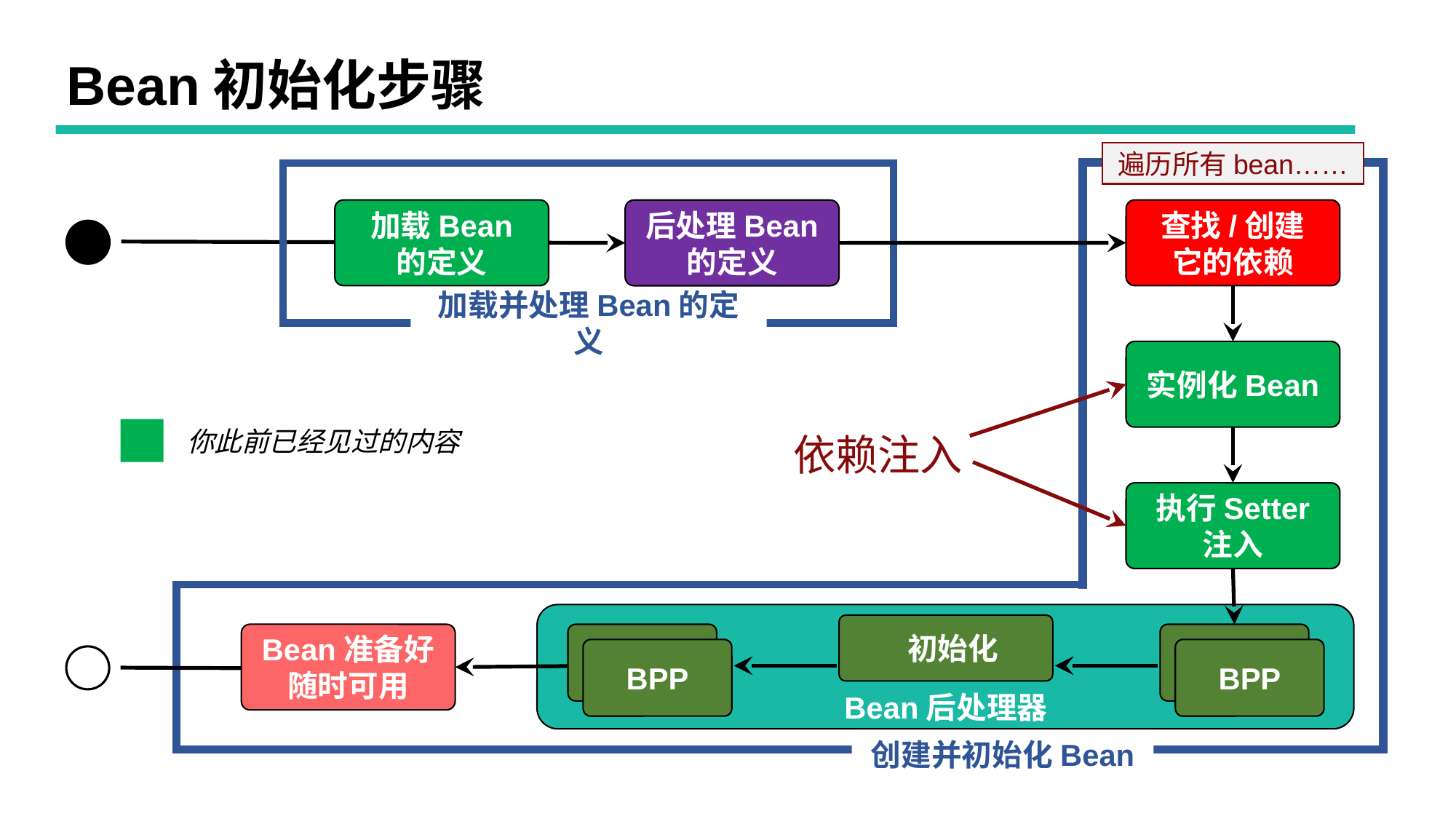

# Bean初始化步骤
遍历所有bean……

加载Bean
的定义
查找/创建
它的依赖
后处理Bean
的定义

加载并处理Bean的定义
实例化Bean

你此前已经见过的内容
依赖注入
执行Setter
注入

 初始化
Bean准备好
随时可用
BPP
BPP
BPP
BPP

Bean后处理器
创建并初始化Bean